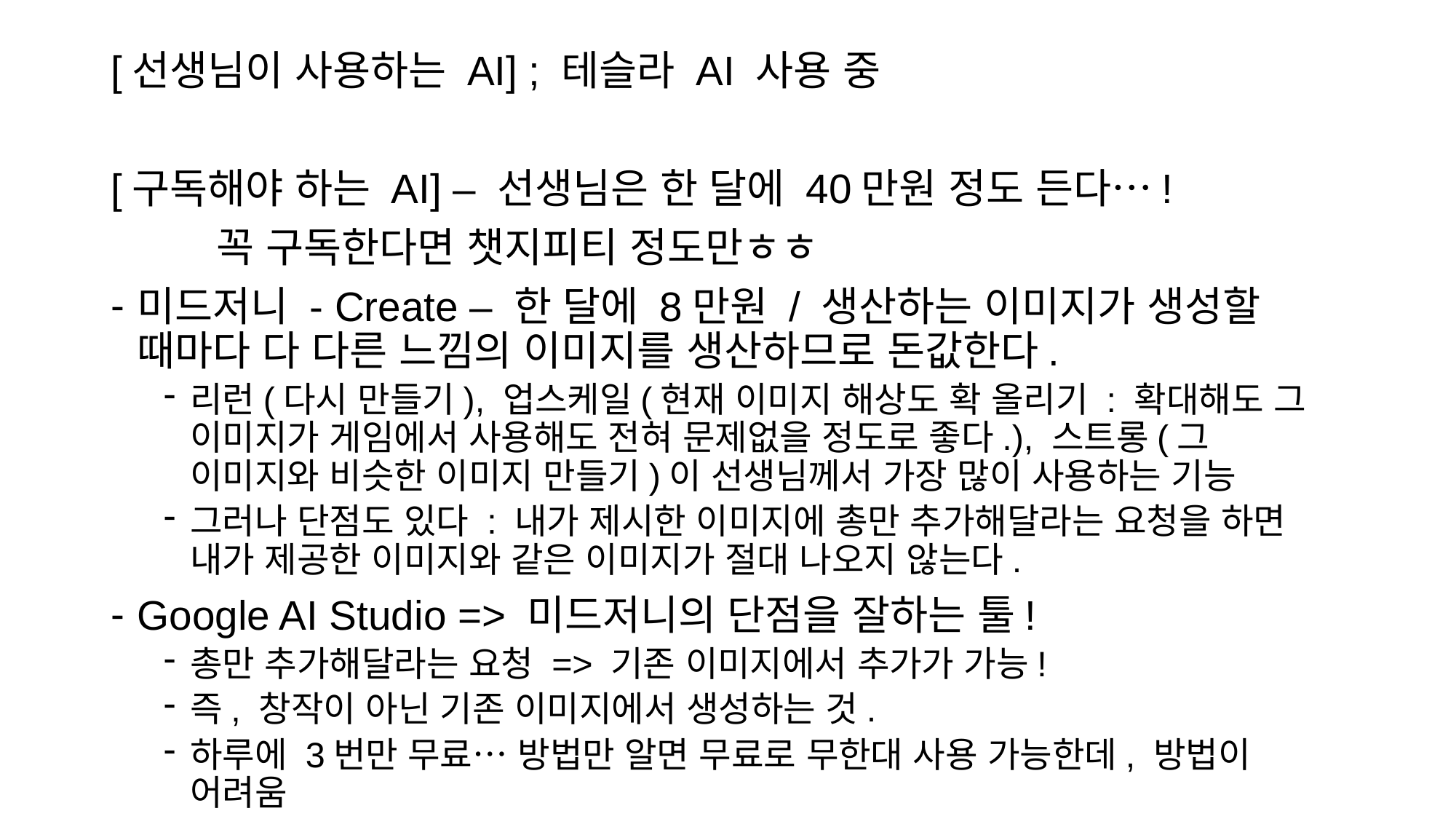

[선생님이 사용하는 AI] ; 테슬라 AI 사용 중

[구독해야 하는 AI] – 선생님은 한 달에 40만원 정도 든다…!
				꼭 구독한다면 챗지피티 정도만ㅎㅎ
미드저니 - Create – 한 달에 8만원 / 생산하는 이미지가 생성할 때마다 다 다른 느낌의 이미지를 생산하므로 돈값한다.
리런(다시 만들기), 업스케일(현재 이미지 해상도 확 올리기 : 확대해도 그 이미지가 게임에서 사용해도 전혀 문제없을 정도로 좋다.), 스트롱(그 이미지와 비슷한 이미지 만들기)이 선생님께서 가장 많이 사용하는 기능
그러나 단점도 있다 : 내가 제시한 이미지에 총만 추가해달라는 요청을 하면 내가 제공한 이미지와 같은 이미지가 절대 나오지 않는다.
Google AI Studio => 미드저니의 단점을 잘하는 툴!
총만 추가해달라는 요청 => 기존 이미지에서 추가가 가능!
즉, 창작이 아닌 기존 이미지에서 생성하는 것.
하루에 3번만 무료… 방법만 알면 무료로 무한대 사용 가능한데, 방법이 어려움